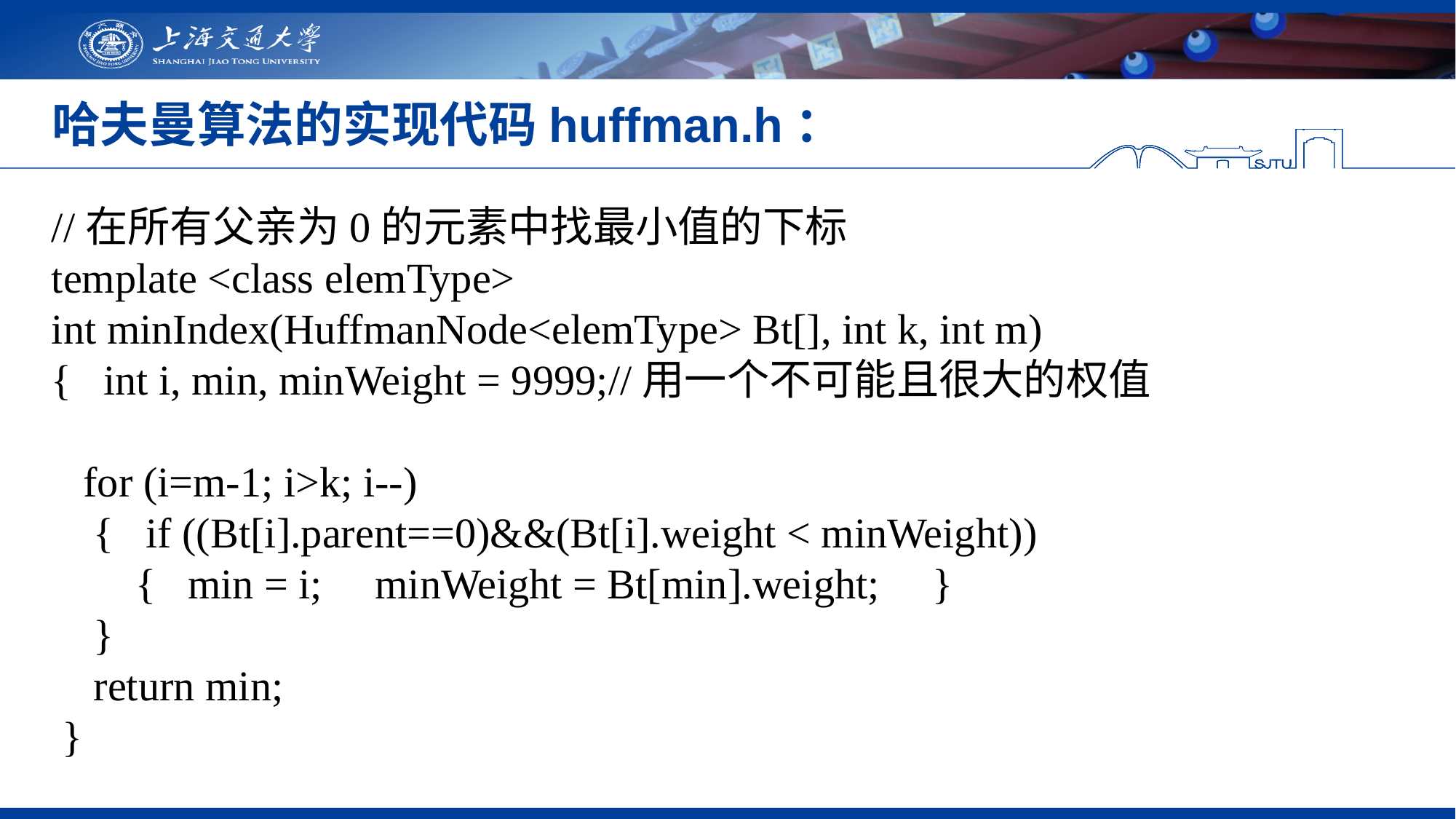

# 哈夫曼算法的实现代码huffman.h：
//在所有父亲为0的元素中找最小值的下标
template <class elemType>
int minIndex(HuffmanNode<elemType> Bt[], int k, int m)
{   int i, min, minWeight = 9999;//用一个不可能且很大的权值

   for (i=m-1; i>k; i--)
    {   if ((Bt[i].parent==0)&&(Bt[i].weight < minWeight))
        {   min = i;     minWeight = Bt[min].weight;     }
    }
    return min;
 }